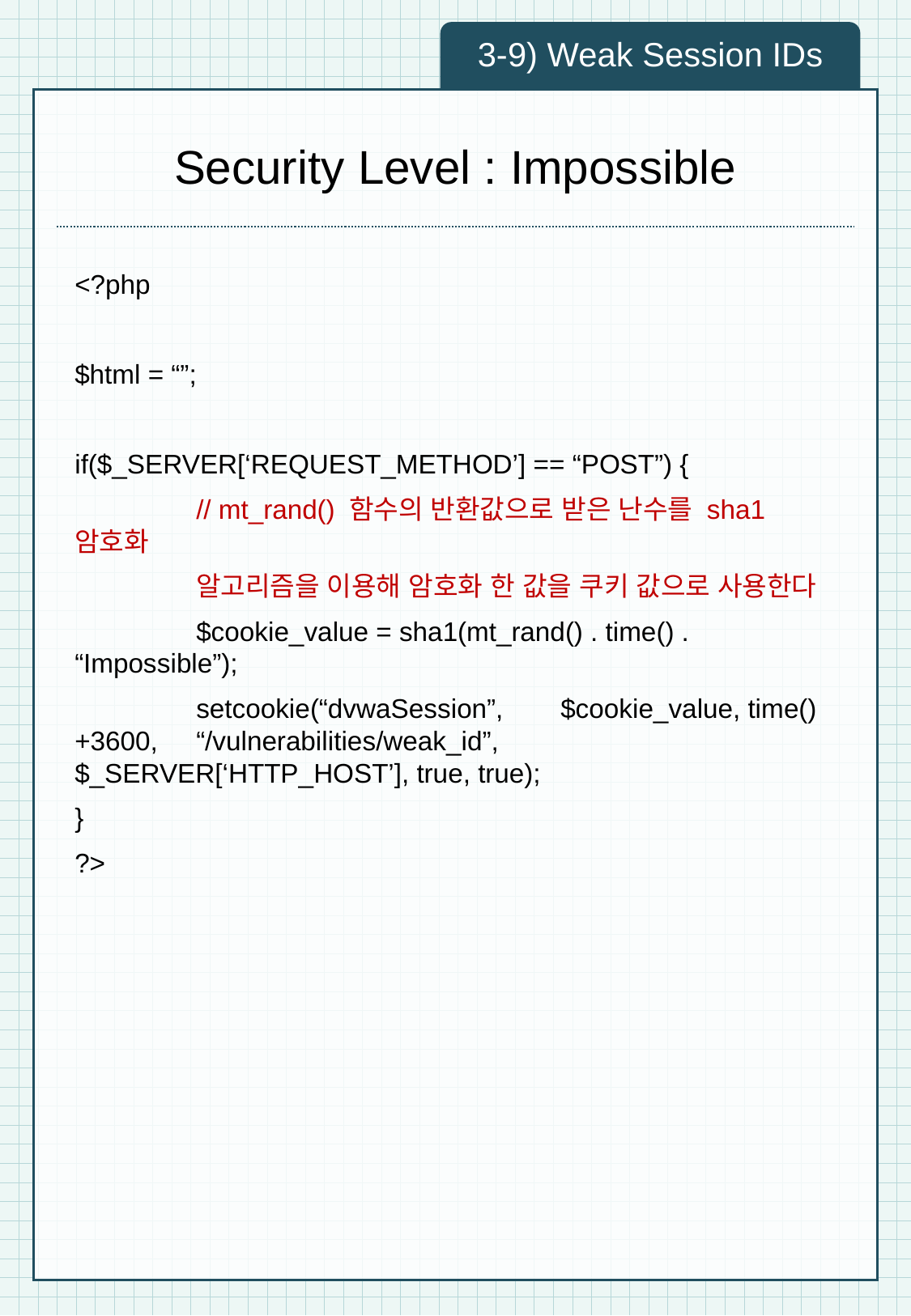

3-9) Weak Session IDs

# Security Level : Impossible
<?php

$html = “”;

if($_SERVER[‘REQUEST_METHOD’] == “POST”) {
	// mt_rand() 함수의 반환값으로 받은 난수를 sha1 암호화
	알고리즘을 이용해 암호화 한 값을 쿠키 값으로 사용한다
	$cookie_value = sha1(mt_rand() . time() . 	“Impossible”);
	setcookie(“dvwaSession”,  	$cookie_value, time()+3600, 	“/vulnerabilities/weak_id”, 	$_SERVER[‘HTTP_HOST’], true, true);
}
?>